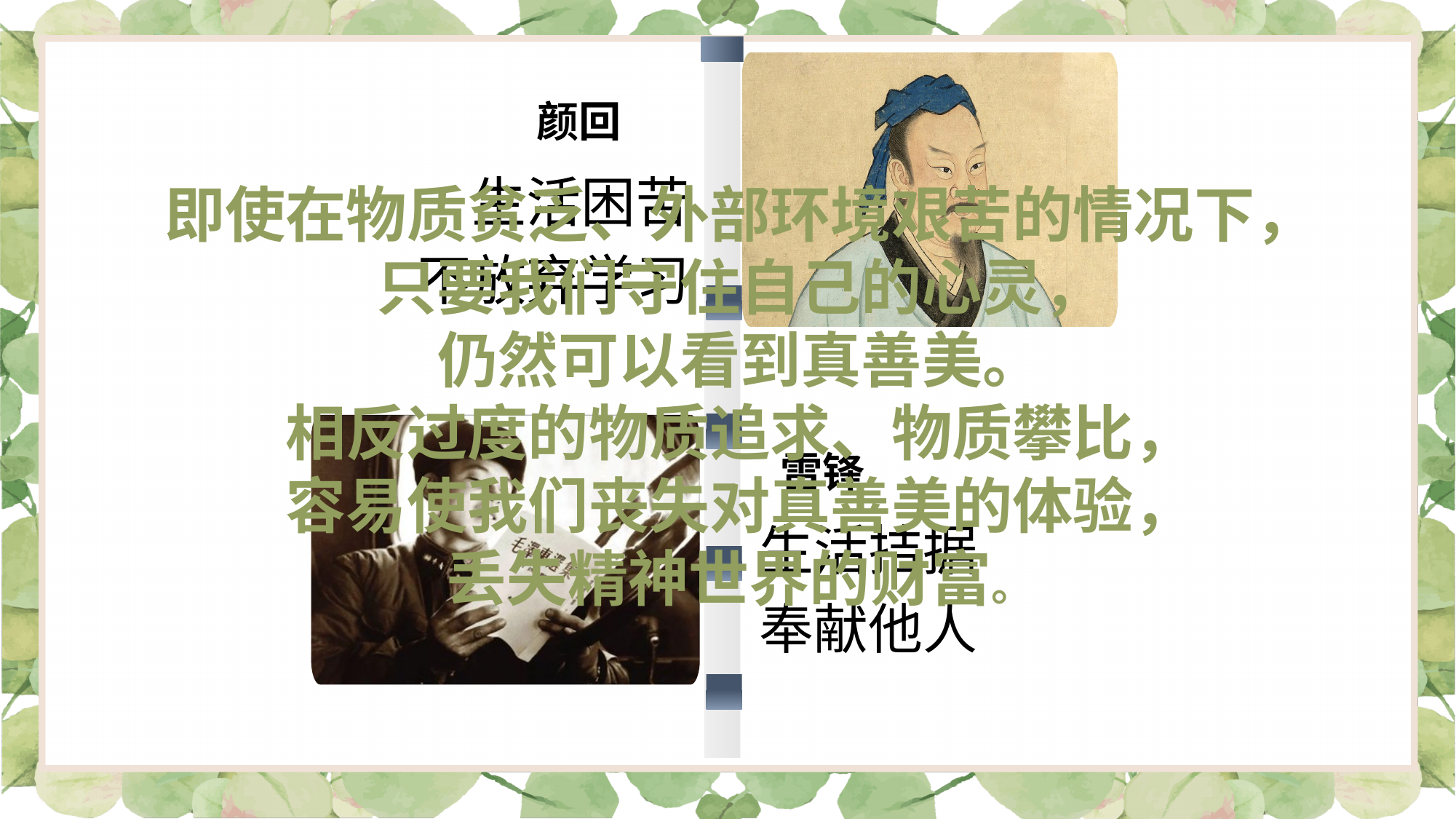

颜回
生活困苦
不放弃学习
即使在物质贫乏、外部环境艰苦的情况下，
只要我们守住自己的心灵，
仍然可以看到真善美。
相反过度的物质追求、物质攀比，
容易使我们丧失对真善美的体验，
丢失精神世界的财富。

雷锋
生活拮据
奉献他人